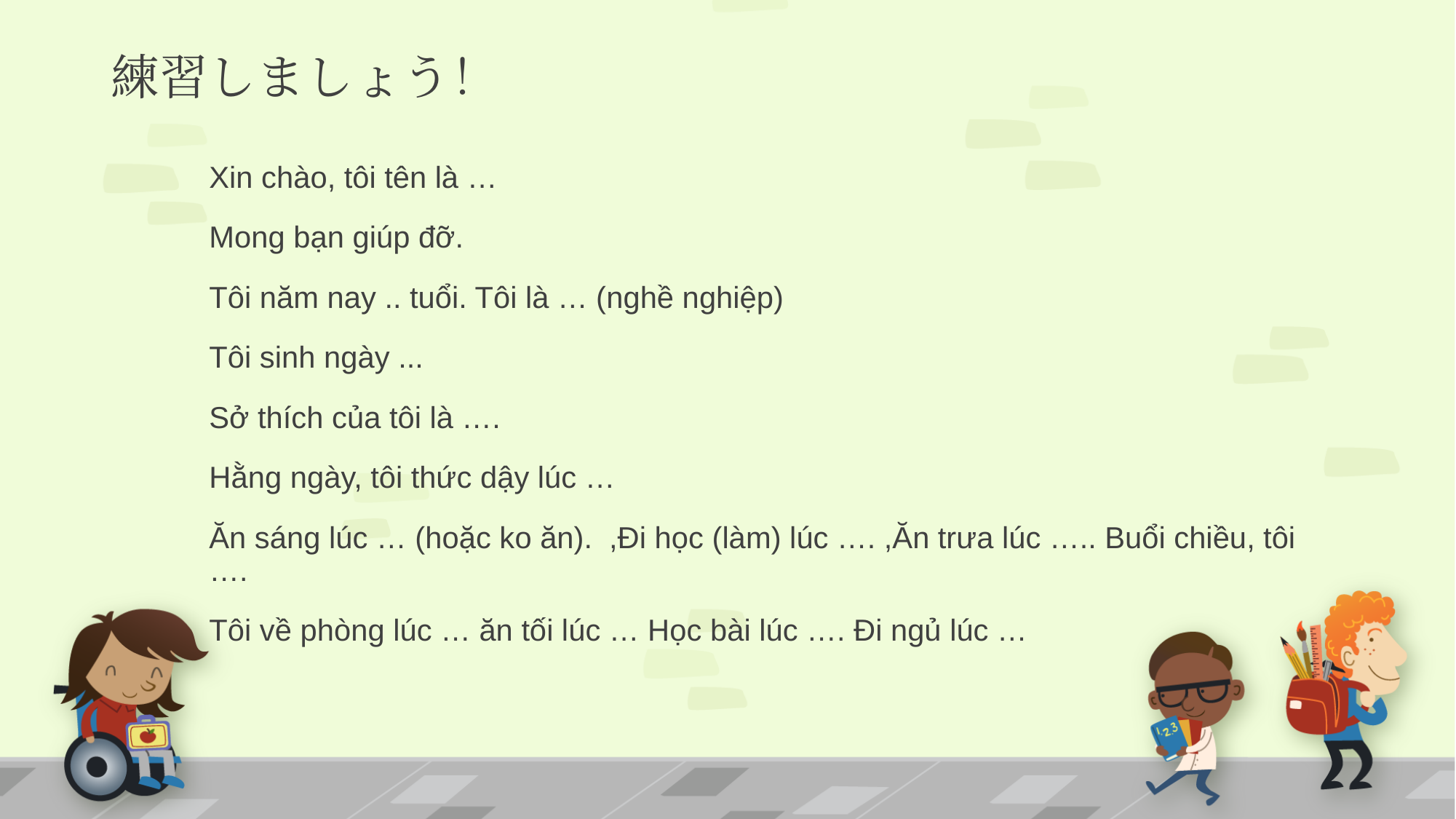

# 練習しましょう！
Xin chào, tôi tên là …
Mong bạn giúp đỡ.
Tôi năm nay .. tuổi. Tôi là … (nghề nghiệp)
Tôi sinh ngày ...
Sở thích của tôi là ….
Hằng ngày, tôi thức dậy lúc …
Ăn sáng lúc … (hoặc ko ăn).  ,Đi học (làm) lúc …. ,Ăn trưa lúc ….. Buổi chiều, tôi ….
Tôi về phòng lúc … ăn tối lúc … Học bài lúc …. Đi ngủ lúc …